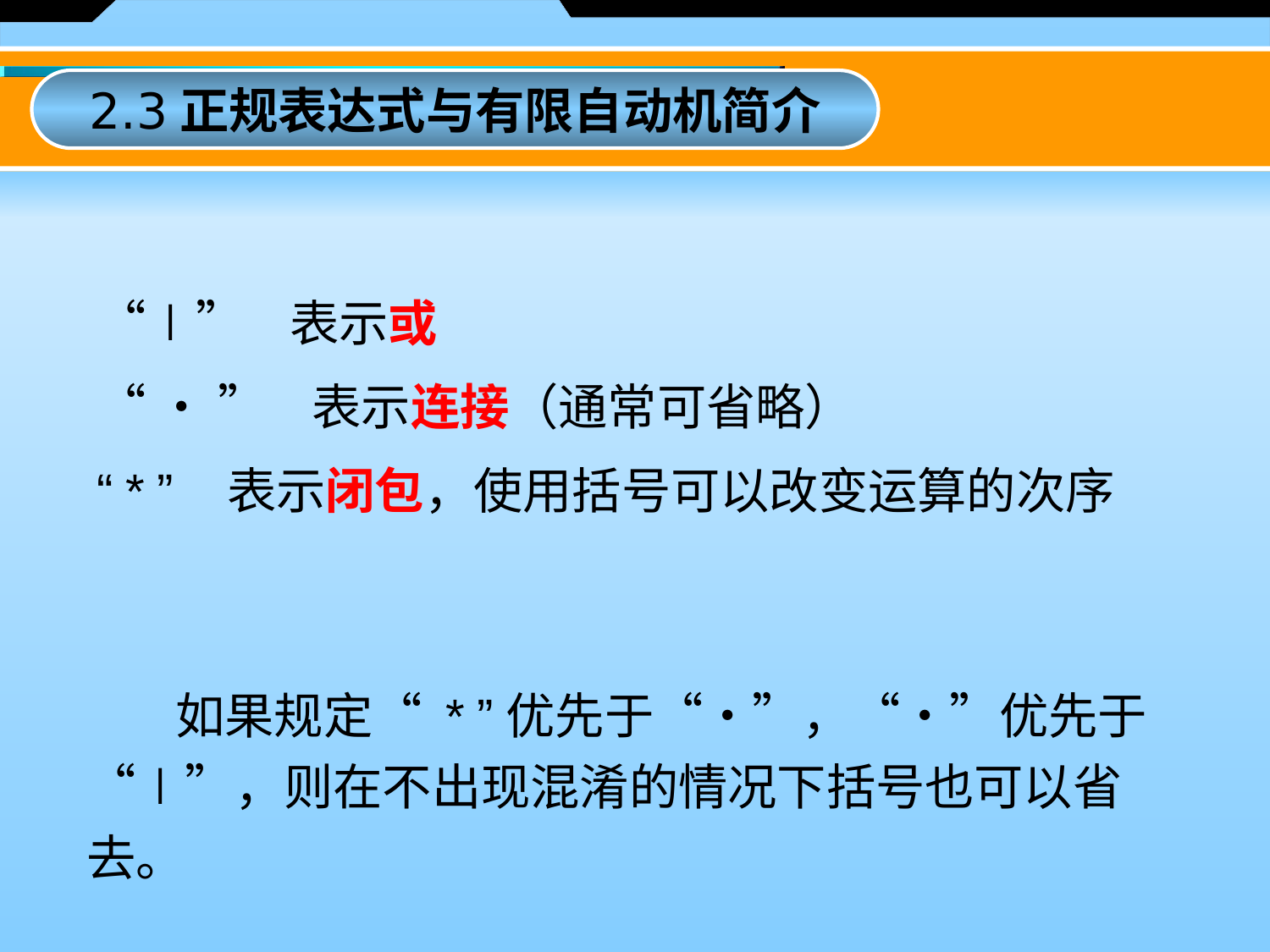

2.3正规表达式与有限自动机简介
“∣”   表示或
“ • ”   表示连接（通常可省略）
“ * ”   表示闭包，使用括号可以改变运算的次序
       如果规定“ * ”优先于“•”，“•”优先于“∣”，则在不出现混淆的情况下括号也可以省去。